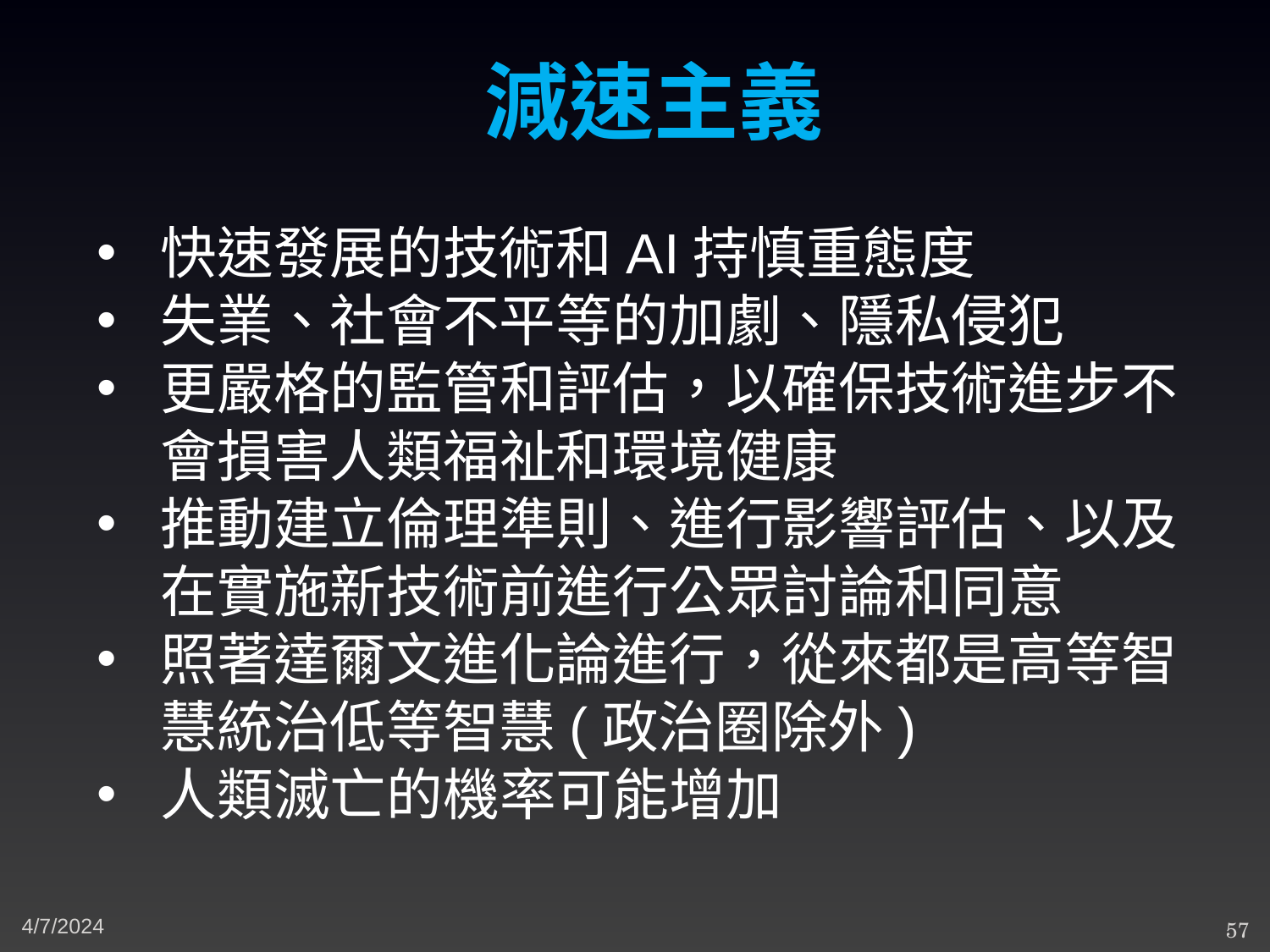

減速主義
快速發展的技術和AI持慎重態度
失業、社會不平等的加劇、隱私侵犯
更嚴格的監管和評估，以確保技術進步不會損害人類福祉和環境健康
推動建立倫理準則、進行影響評估、以及在實施新技術前進行公眾討論和同意
照著達爾文進化論進行，從來都是高等智慧統治低等智慧(政治圈除外)
人類滅亡的機率可能增加

4/7/2024
57